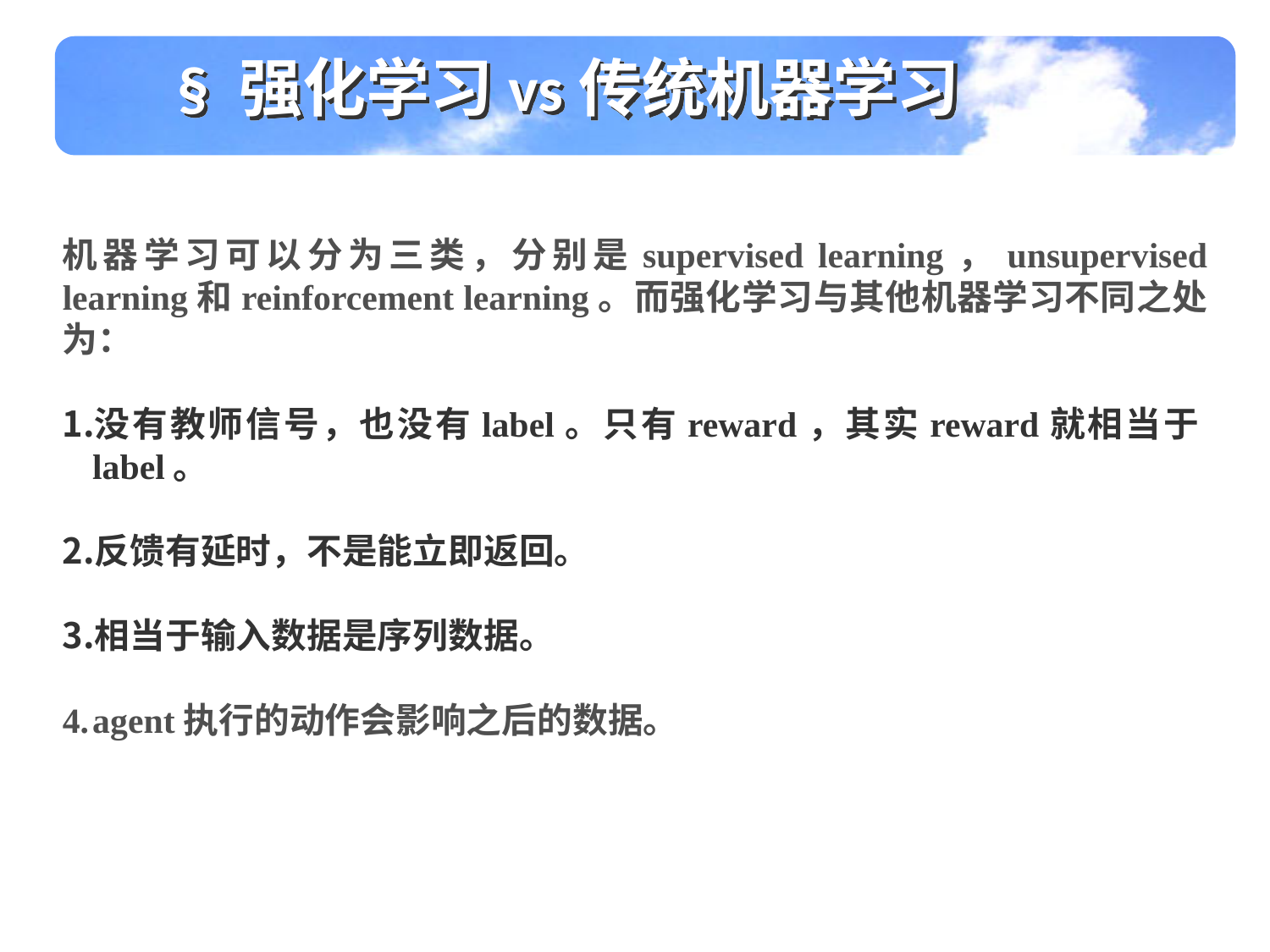

§ 强化学习vs传统机器学习
机器学习可以分为三类，分别是supervised learning，unsupervised learning和reinforcement learning。而强化学习与其他机器学习不同之处为：

没有教师信号，也没有label。只有reward，其实reward就相当于label。

反馈有延时，不是能立即返回。

相当于输入数据是序列数据。

agent执行的动作会影响之后的数据。